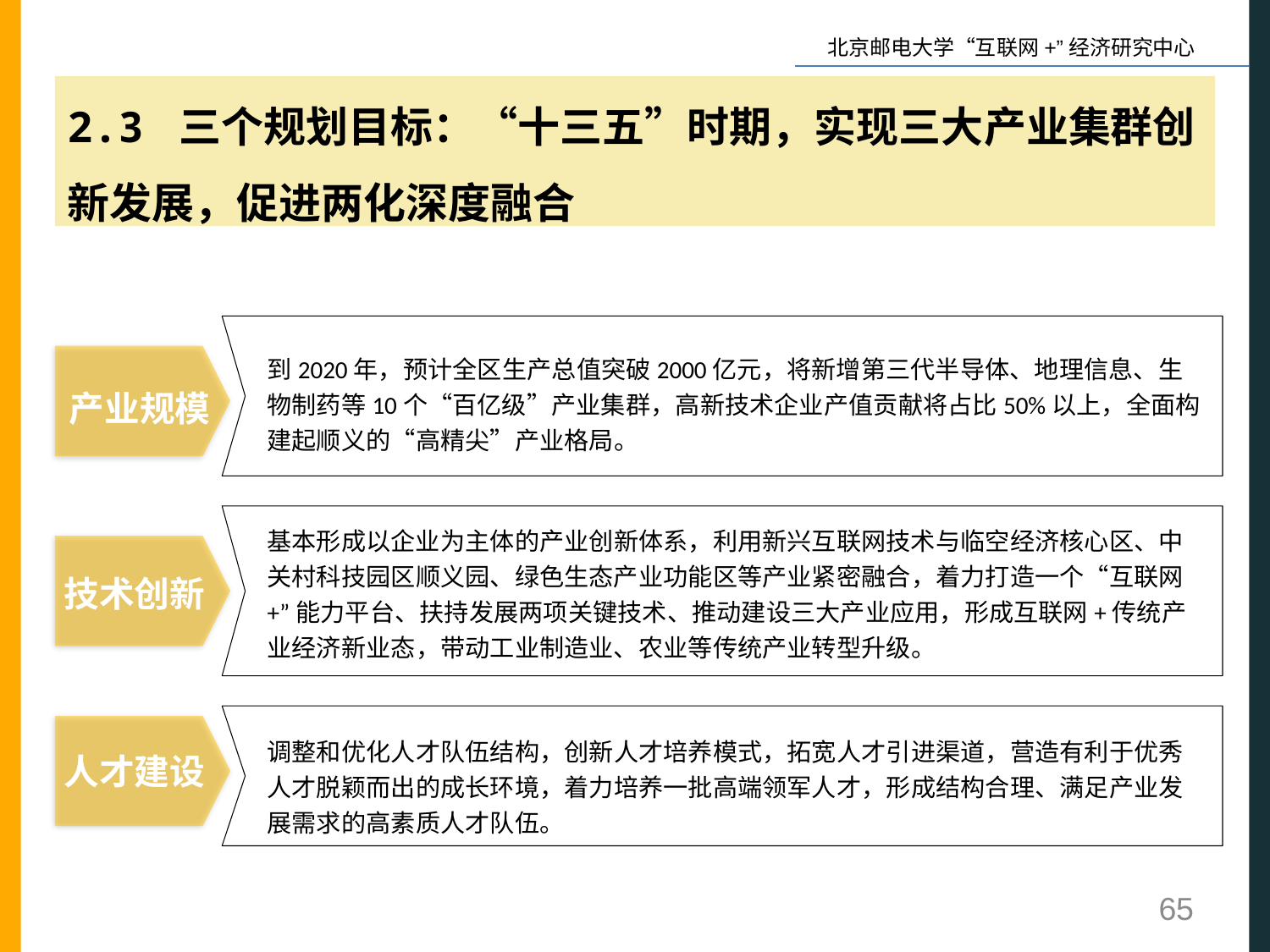

2.3 三个规划目标：“十三五”时期，实现三大产业集群创新发展，促进两化深度融合

到2020年，预计全区生产总值突破2000亿元，将新增第三代半导体、地理信息、生物制药等10个“百亿级”产业集群，高新技术企业产值贡献将占比50%以上，全面构建起顺义的“高精尖”产业格局。

基本形成以企业为主体的产业创新体系，利用新兴互联网技术与临空经济核心区、中关村科技园区顺义园、绿色生态产业功能区等产业紧密融合，着力打造一个“互联网+”能力平台、扶持发展两项关键技术、推动建设三大产业应用，形成互联网+传统产业经济新业态，带动工业制造业、农业等传统产业转型升级。

调整和优化人才队伍结构，创新人才培养模式，拓宽人才引进渠道，营造有利于优秀人才脱颖而出的成长环境，着力培养一批高端领军人才，形成结构合理、满足产业发展需求的高素质人才队伍。
产业规模
技术创新
人才建设
65